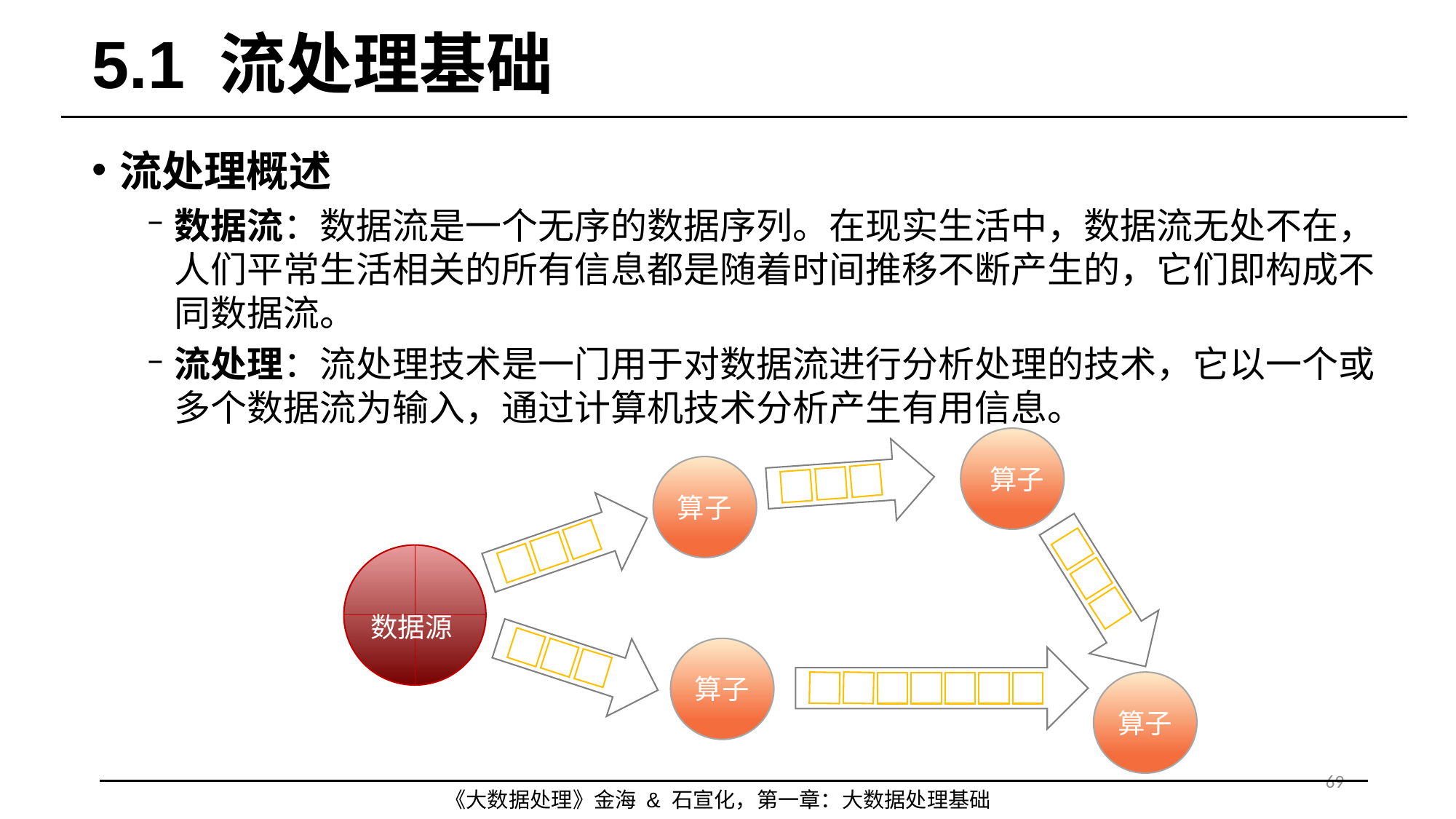

# 5.1 流处理基础
流处理概述
数据流：数据流是一个无序的数据序列。在现实生活中，数据流无处不在，人们平常生活相关的所有信息都是随着时间推移不断产生的，它们即构成不同数据流。
流处理：流处理技术是一门用于对数据流进行分析处理的技术，它以一个或多个数据流为输入，通过计算机技术分析产生有用信息。

算子
算子
算子

算子

数据源

算子

算子

算子
算子
69